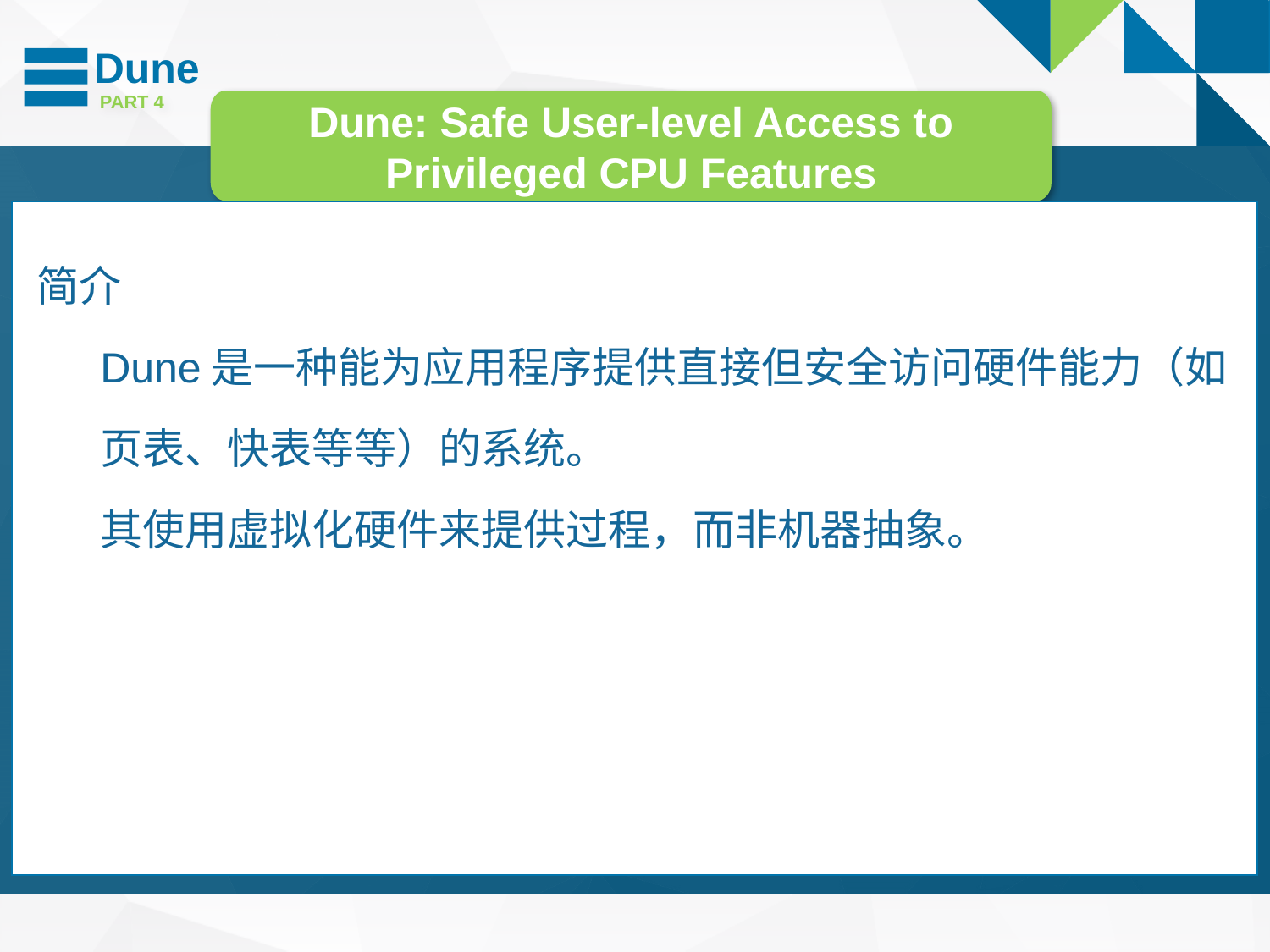

Dune

PART 4
Dune: Safe User-level Access to Privileged CPU Features

简介
	Dune是一种能为应用程序提供直接但安全访问硬件能力（如页表、快表等等）的系统。
	其使用虚拟化硬件来提供过程，而非机器抽象。